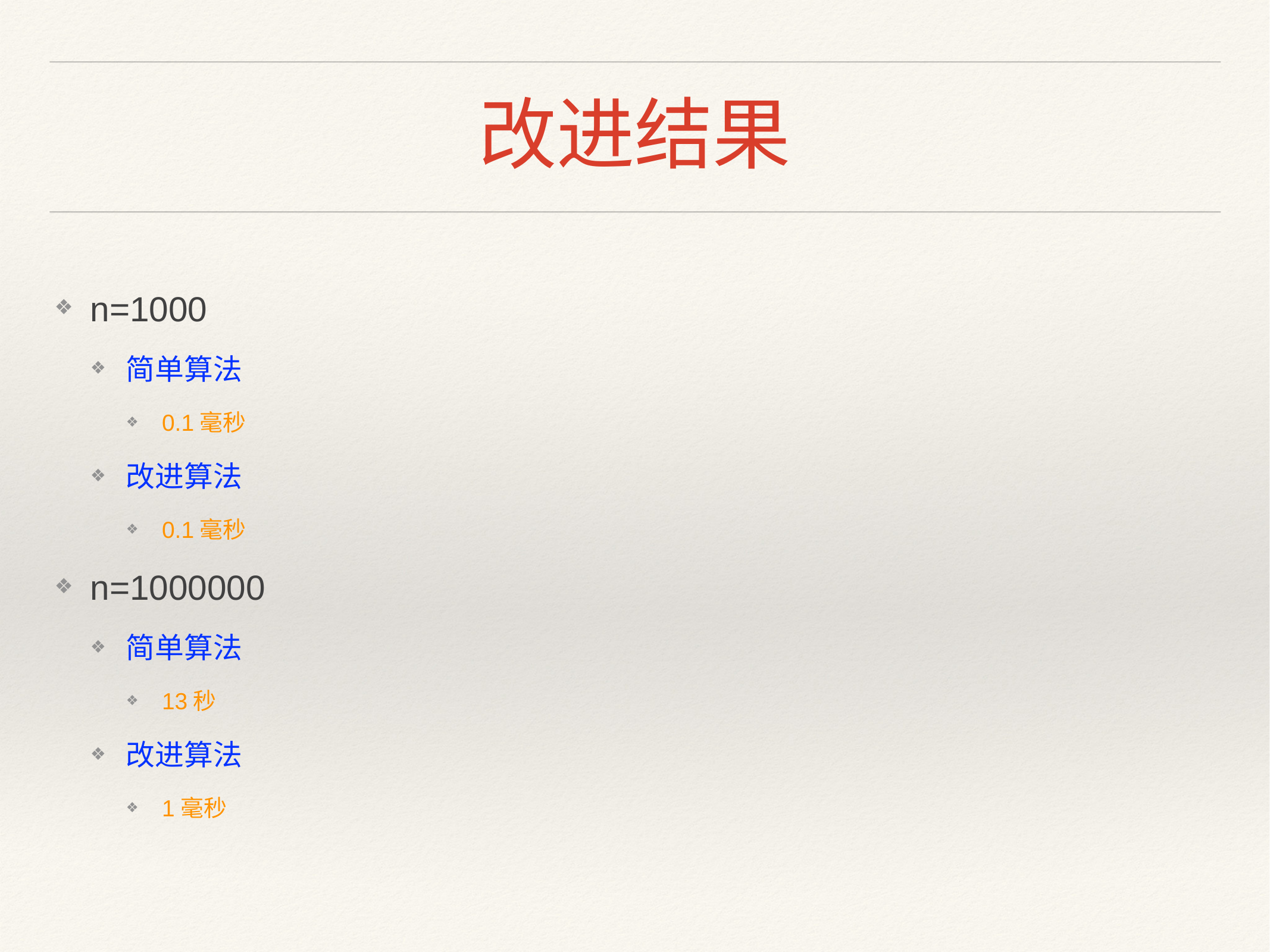

# 改进结果
n=1000
简单算法
0.1毫秒
改进算法
0.1毫秒
n=1000000
简单算法
13秒
改进算法
1毫秒